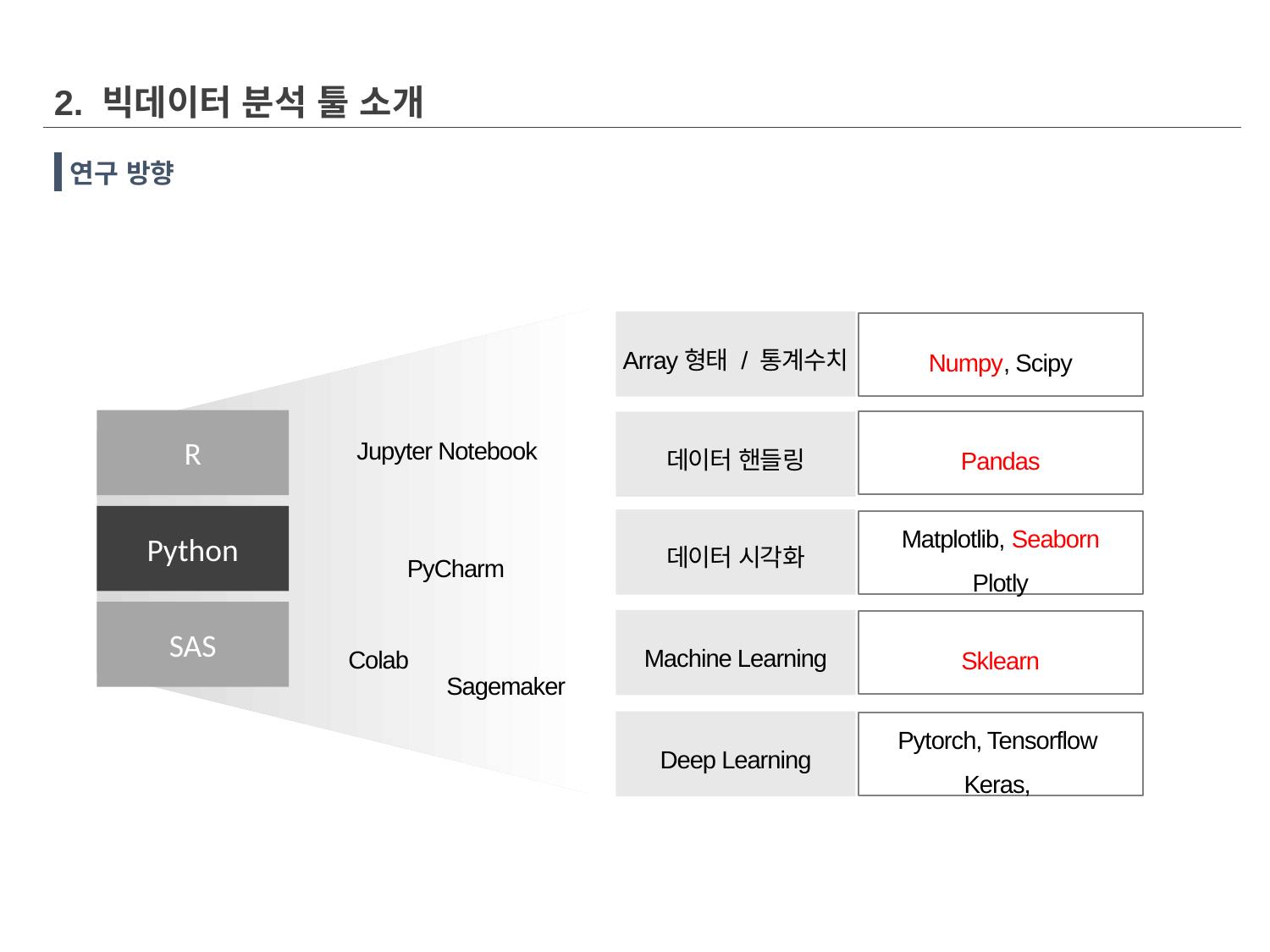

2. 빅데이터 분석 툴 소개
연구 방향

Array형태 / 통계수치

Numpy, Scipy
Jupyter Notebook
데이터 핸들링
R
Pandas

Python
데이터 시각화

Matplotlib, Seaborn
Plotly
PyCharm
SAS
Machine Learning
Colab

Sklearn
Sagemaker
Deep Learning

Pytorch, Tensorflow
Keras,